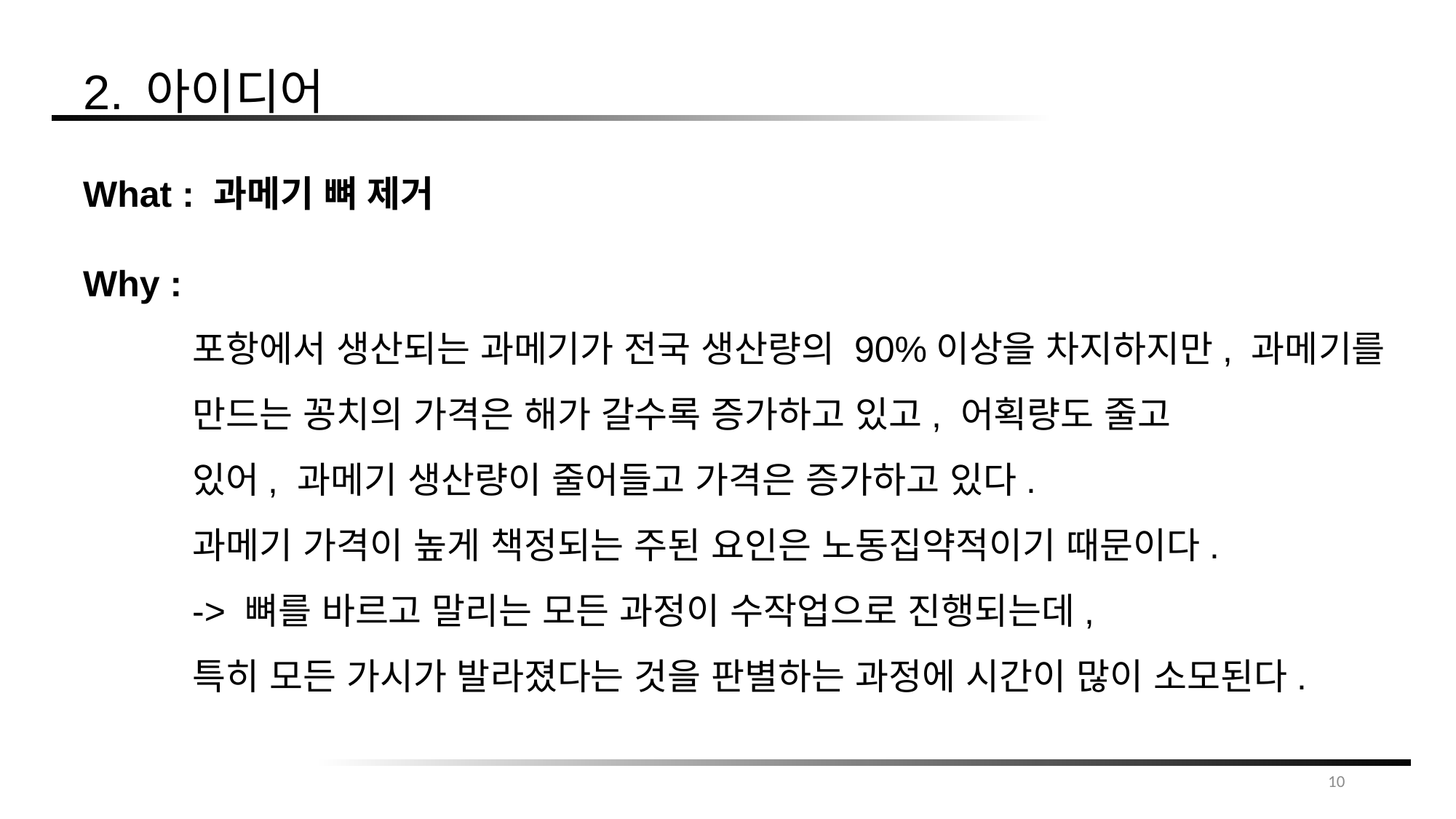

2. 아이디어
What : 과메기 뼈 제거
Why :
	포항에서 생산되는 과메기가 전국 생산량의 90%이상을 차지하지만, 과메기를
	만드는 꽁치의 가격은 해가 갈수록 증가하고 있고, 어획량도 줄고
	있어, 과메기 생산량이 줄어들고 가격은 증가하고 있다.
	과메기 가격이 높게 책정되는 주된 요인은 노동집약적이기 때문이다.
	-> 뼈를 바르고 말리는 모든 과정이 수작업으로 진행되는데,
	특히 모든 가시가 발라졌다는 것을 판별하는 과정에 시간이 많이 소모된다.
10